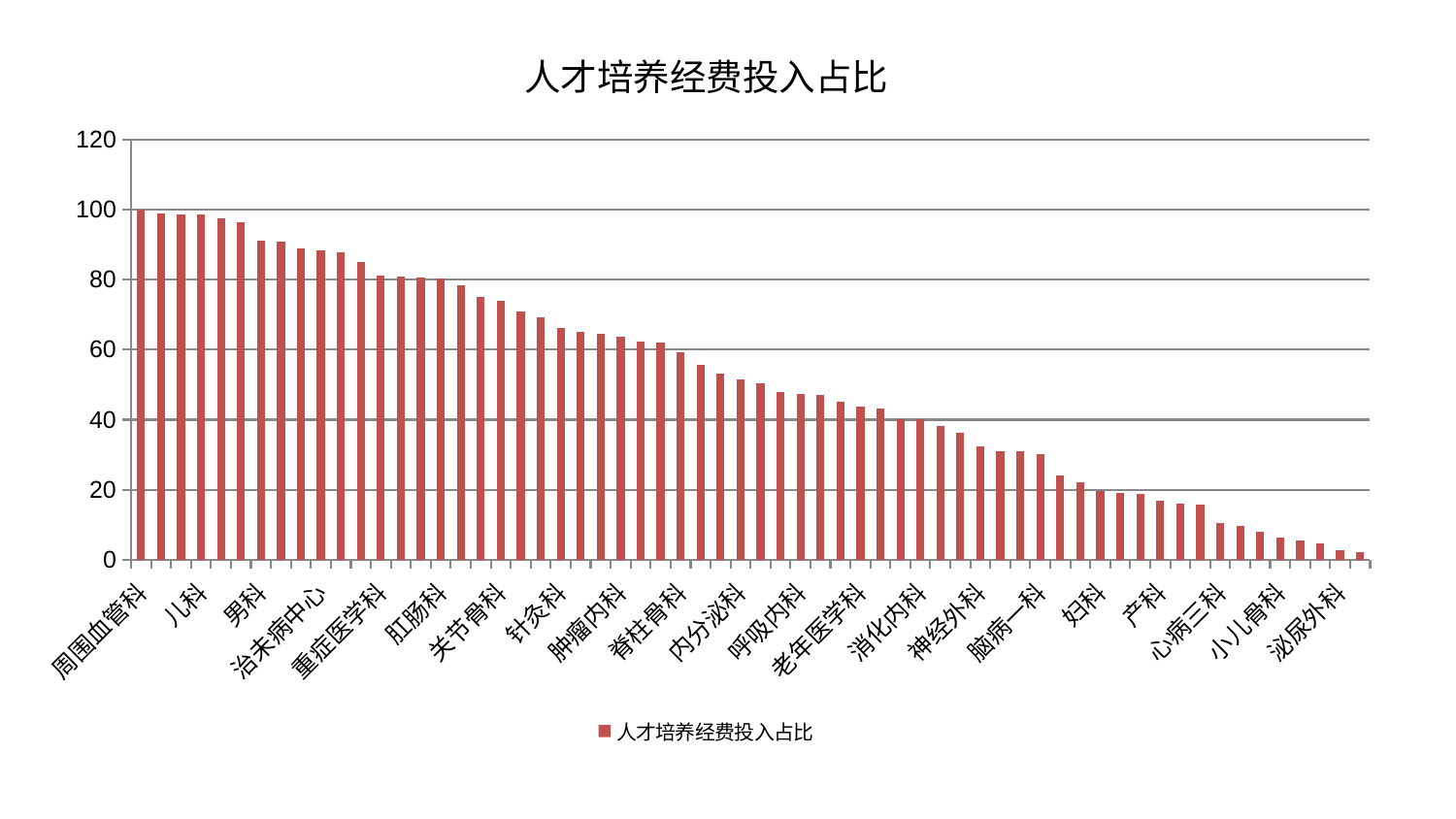

### Chart: 人才培养经费投入占比

| Category | 人才培养经费投入占比 |
|---|---|
| 周围血管科 | 100.0 |
| 肾脏内科 | 98.95989347522934 |
| 妇二科 | 98.65260922037346 |
| 儿科 | 98.55272474104669 |
| 显微骨科 | 97.6379081620725 |
| 西区重症医学科 | 96.44312534308682 |
| 男科 | 91.12182120020918 |
| 皮肤科 | 90.91247859183872 |
| 微创骨科 | 89.06529156352136 |
| 治未病中心 | 88.32568954931658 |
| 风湿病科 | 87.76292593413848 |
| 脾胃科消化科合并 | 85.05857449982153 |
| 重症医学科 | 81.17651601251521 |
| 肾病科 | 80.97836744342851 |
| 运动损伤骨科 | 80.64924237983985 |
| 肛肠科 | 80.30109575908848 |
| 肝病科 | 78.34736034227738 |
| 普通外科 | 75.14632828911147 |
| 关节骨科 | 73.97366213678002 |
| 脑病二科 | 70.7950450017244 |
| 医院 | 69.24530475118445 |
| 针灸科 | 66.2077989695435 |
| 耳鼻喉科 | 65.22220660230171 |
| 肝胆外科 | 64.58497961941772 |
| 肿瘤内科 | 63.70679696995884 |
| 中医外治中心 | 62.29650812006912 |
| 妇科妇二科合并 | 62.08037771687988 |
| 脊柱骨科 | 59.25347925303778 |
| 身心医学科 | 55.79387293622298 |
| 小儿推拿科 | 53.29081852937435 |
| 内分泌科 | 51.41654570040536 |
| 心病二科 | 50.39778700905136 |
| 心病四科 | 47.767697568093325 |
| 呼吸内科 | 47.202529698054086 |
| 胸外科 | 47.00219873774125 |
| 乳腺甲状腺外科 | 45.17055508017884 |
| 老年医学科 | 43.811068751002 |
| 心血管内科 | 43.280405115179306 |
| 口腔科 | 40.06577697955197 |
| 消化内科 | 40.042662077287794 |
| 康复科 | 38.14580715084807 |
| 脑病三科 | 36.23814391288252 |
| 神经外科 | 32.460581431877735 |
| 脾胃病科 | 31.048762179102212 |
| 推拿科 | 30.904334692093926 |
| 脑病一科 | 30.06621027949763 |
| 美容皮肤科 | 24.03616062894667 |
| 神经内科 | 22.12247820748403 |
| 妇科 | 19.669647571936135 |
| 心病一科 | 18.94022180556268 |
| 东区重症医学科 | 18.843687852144797 |
| 产科 | 16.897994047518516 |
| 眼科 | 15.915965824511902 |
| 血液科 | 15.855853644463956 |
| 心病三科 | 10.383112402648814 |
| 东区肾病科 | 9.667644494750261 |
| 中医经典科 | 7.916377824825325 |
| 小儿骨科 | 6.413916993209618 |
| 骨科 | 5.52088046083036 |
| 创伤骨科 | 4.788842242537387 |
| 泌尿外科 | 2.8434650752883375 |
| 综合内科 | 2.125038886281979 |
71